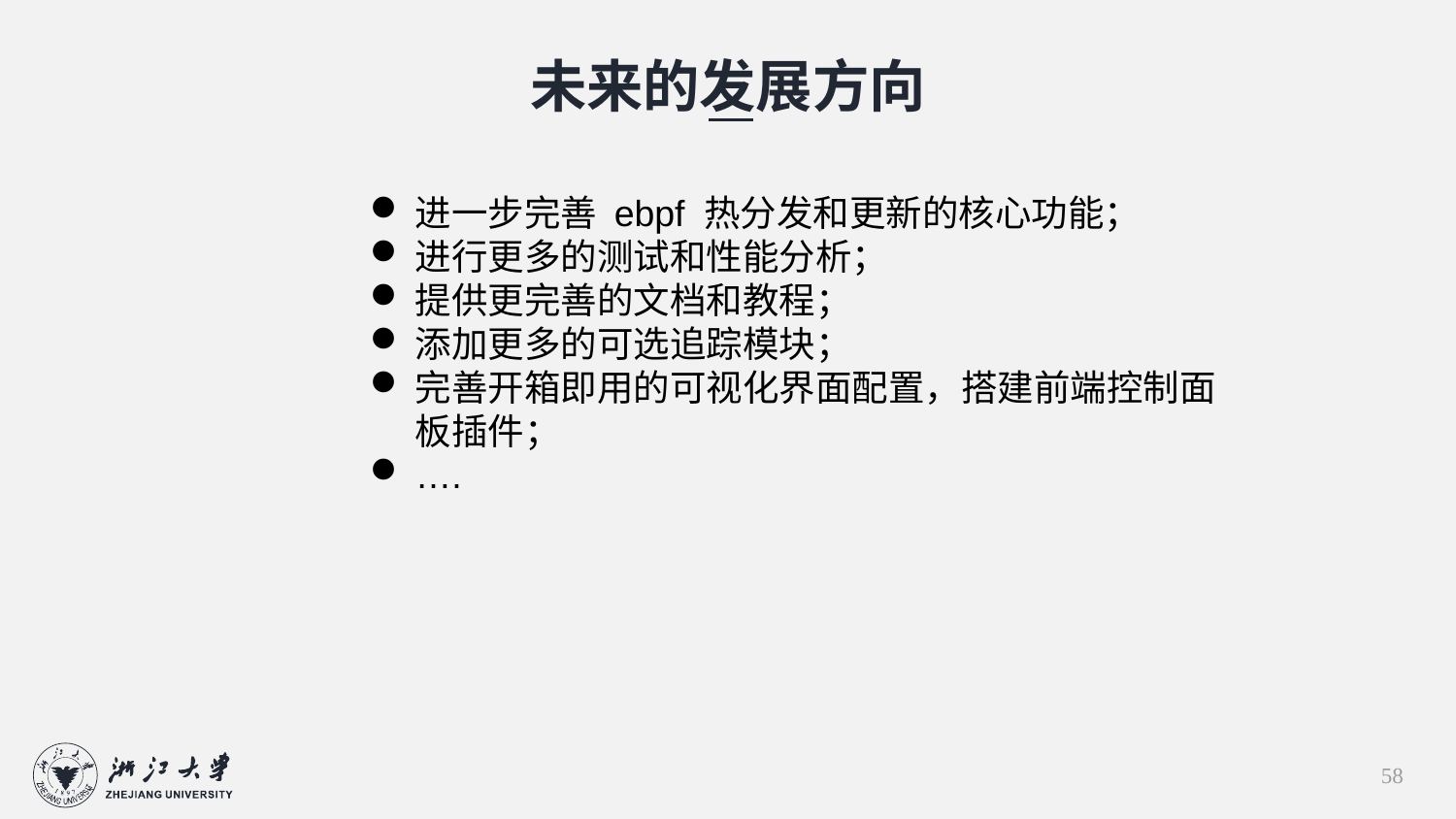

未来的发展方向
进一步完善 ebpf 热分发和更新的核心功能；
进行更多的测试和性能分析；
提供更完善的文档和教程；
添加更多的可选追踪模块；
完善开箱即用的可视化界面配置，搭建前端控制面板插件；
….

58